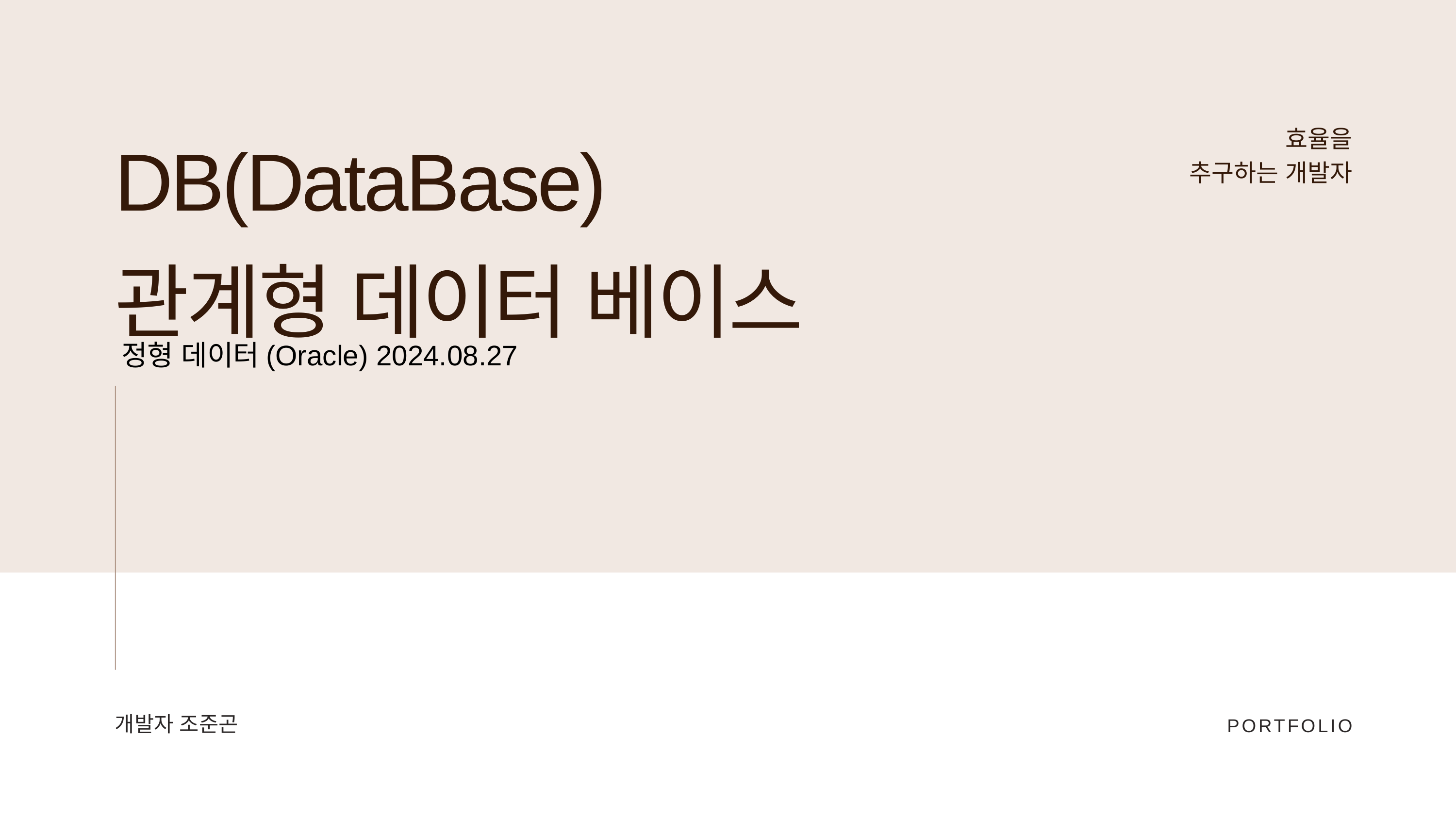

DB(DataBase)
관계형 데이터 베이스
효율을
추구하는 개발자
정형 데이터(Oracle) 2024.08.27

개발자 조준곤
PORTFOLIO